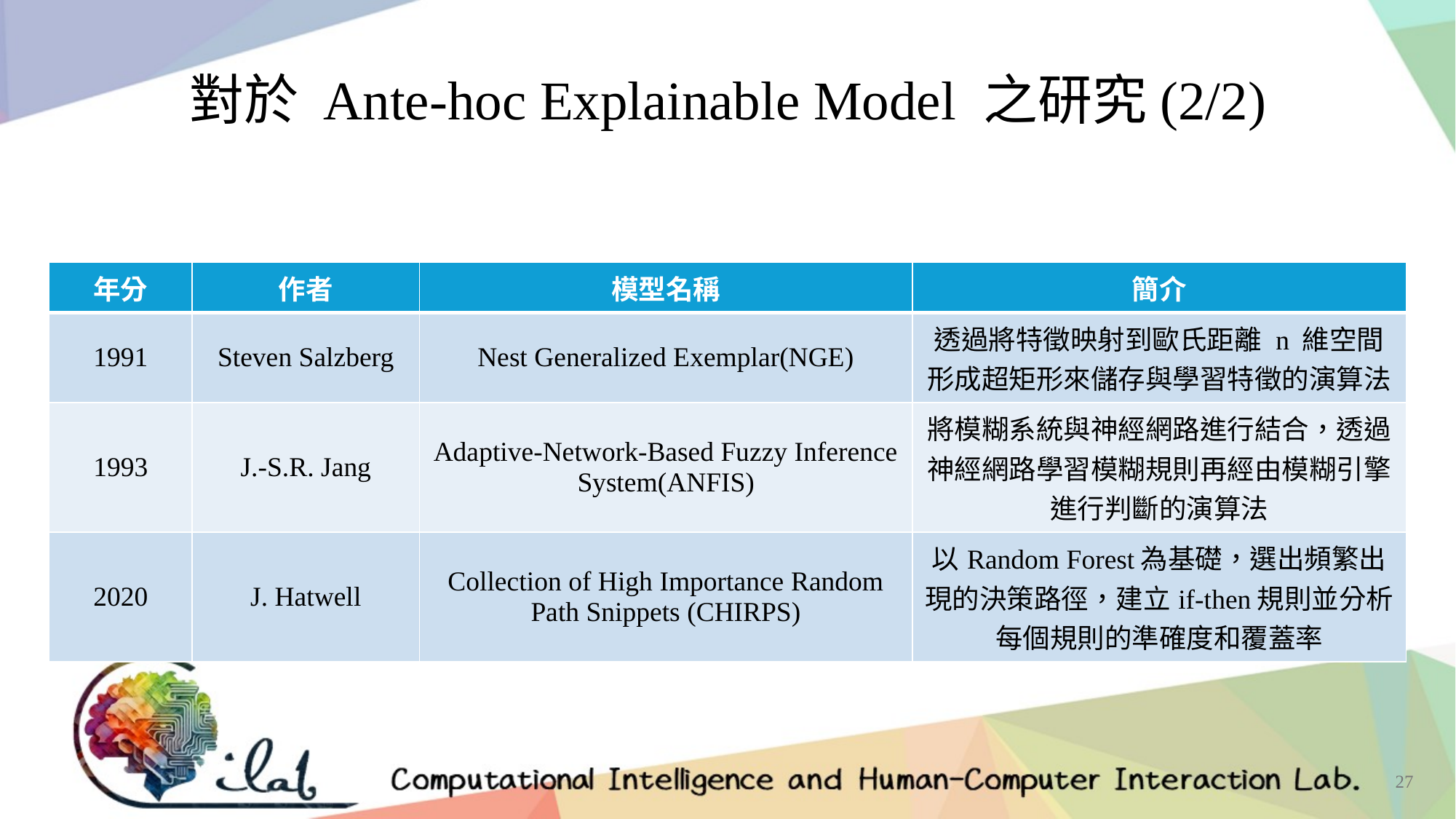

對於 Ante-hoc Explainable Model 之研究(2/2)
| 年分 | 作者 | 模型名稱 | 簡介 |
| --- | --- | --- | --- |
| 1991 | Steven Salzberg | Nest Generalized Exemplar(NGE) | 透過將特徵映射到歐氏距離 n 維空間形成超矩形來儲存與學習特徵的演算法 |
| 1993 | J.-S.R. Jang | Adaptive-Network-Based Fuzzy Inference System(ANFIS) | 將模糊系統與神經網路進行結合，透過神經網路學習模糊規則再經由模糊引擎進行判斷的演算法 |
| 2020 | J. Hatwell | Collection of High Importance Random Path Snippets (CHIRPS) | 以Random Forest為基礎，選出頻繁出現的決策路徑，建立if-then規則並分析每個規則的準確度和覆蓋率 |
27